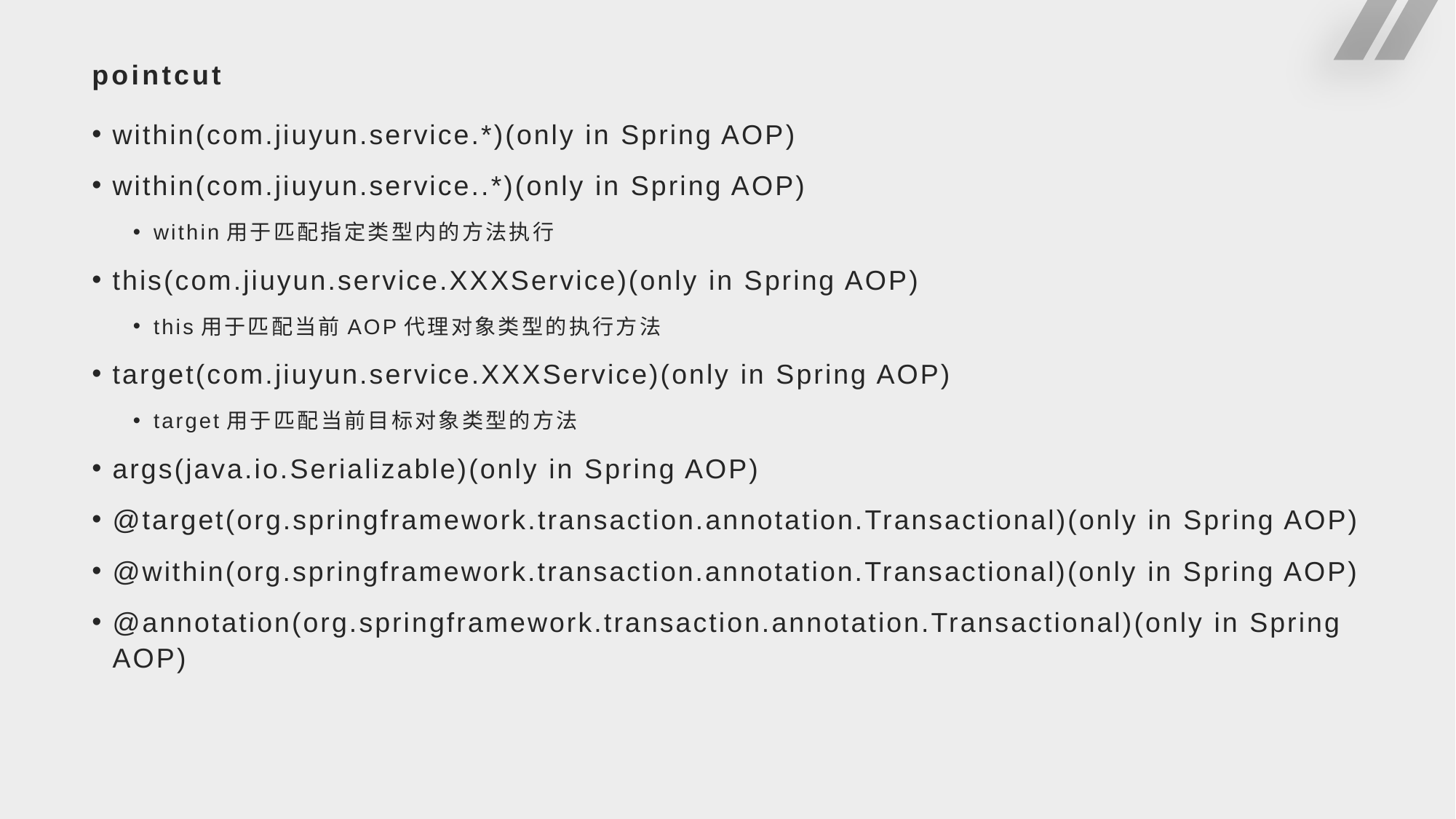

# pointcut
within(com.jiuyun.service.*)(only in Spring AOP)
within(com.jiuyun.service..*)(only in Spring AOP)
within用于匹配指定类型内的方法执行
this(com.jiuyun.service.XXXService)(only in Spring AOP)
this用于匹配当前AOP代理对象类型的执行方法
target(com.jiuyun.service.XXXService)(only in Spring AOP)
target用于匹配当前目标对象类型的方法
args(java.io.Serializable)(only in Spring AOP)
@target(org.springframework.transaction.annotation.Transactional)(only in Spring AOP)
@within(org.springframework.transaction.annotation.Transactional)(only in Spring AOP)
@annotation(org.springframework.transaction.annotation.Transactional)(only in Spring AOP)